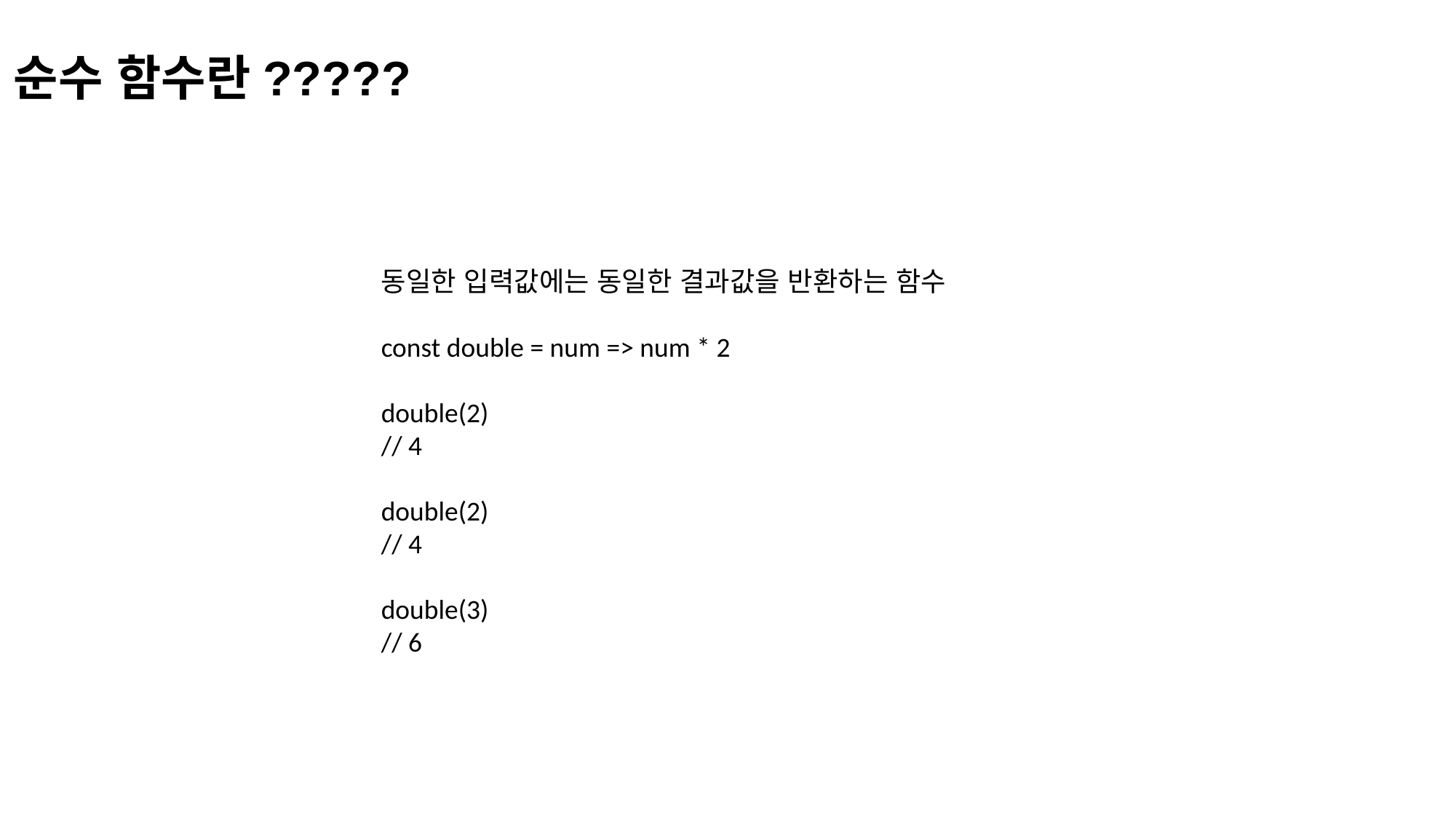

순수 함수란?????
동일한 입력값에는 동일한 결과값을 반환하는 함수

const double = num => num * 2

double(2)
// 4

double(2)
// 4

double(3)
// 6